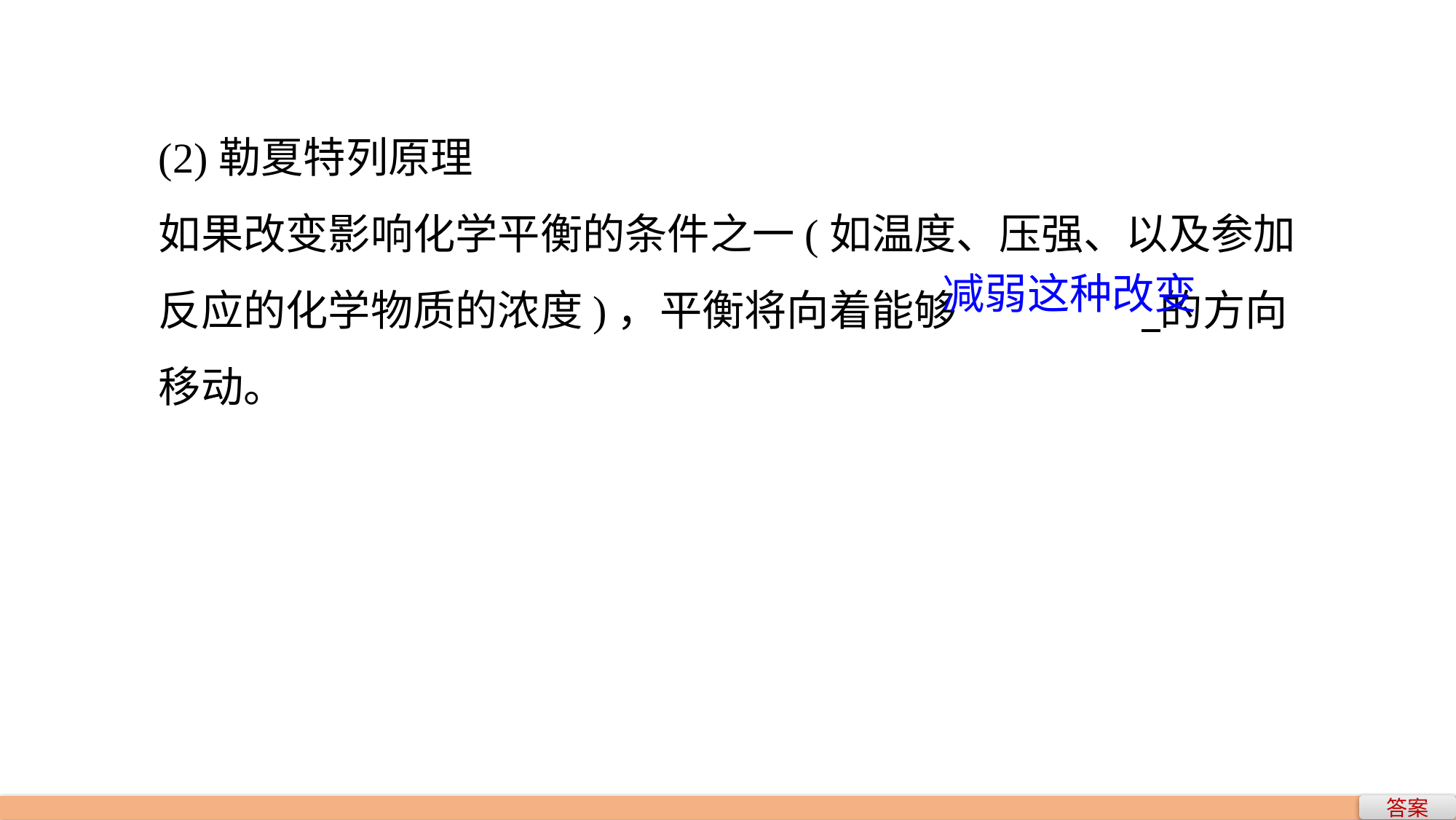

(2)勒夏特列原理
如果改变影响化学平衡的条件之一(如温度、压强、以及参加反应的化学物质的浓度)，平衡将向着能够		  的方向移动。
减弱这种改变
答案